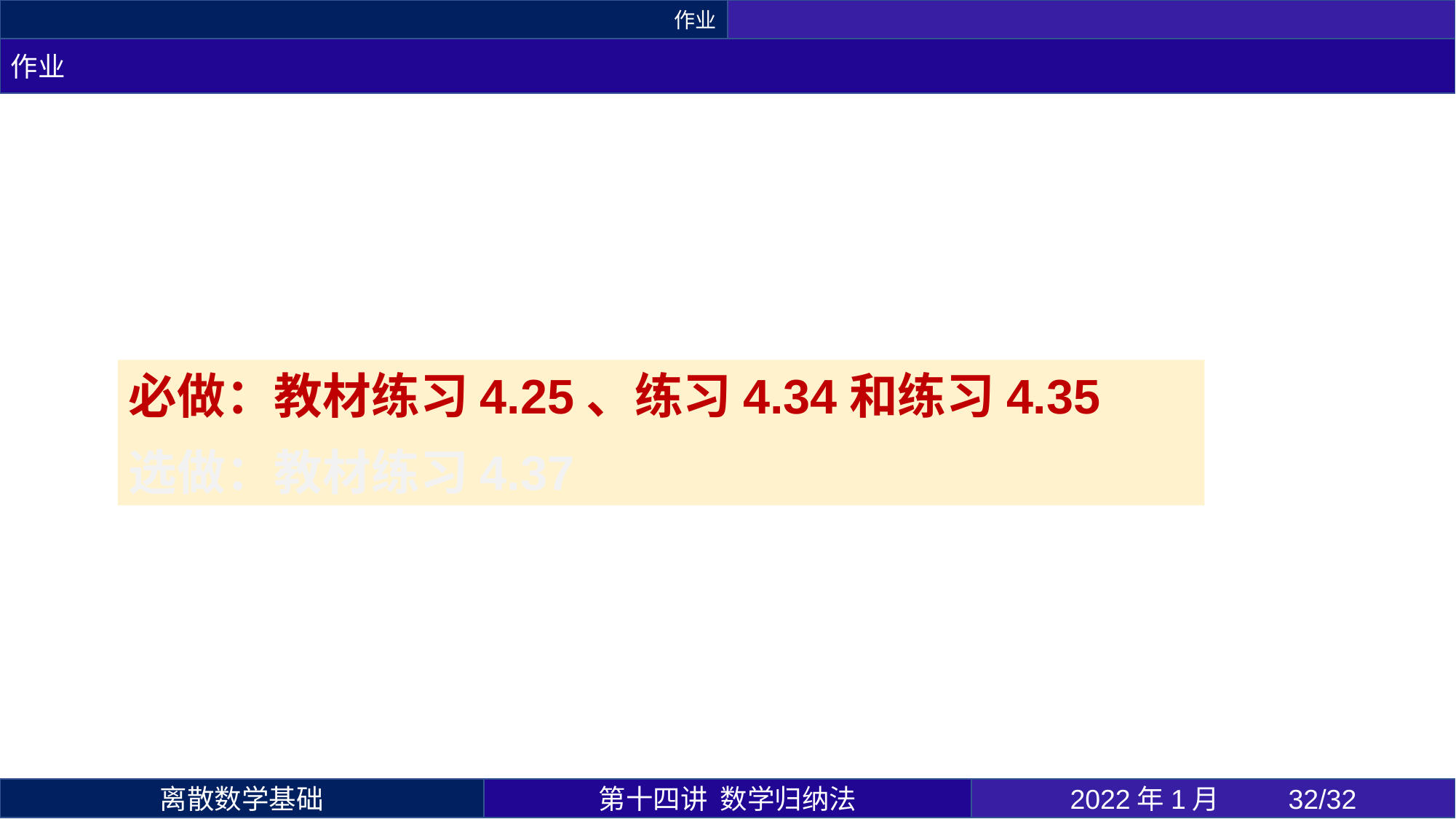

作业
作业
必做：教材练习4.25、练习4.34和练习4.35
选做：教材练习4.37
第十四讲  数学归纳法
2022年1月 	32/32
离散数学基础